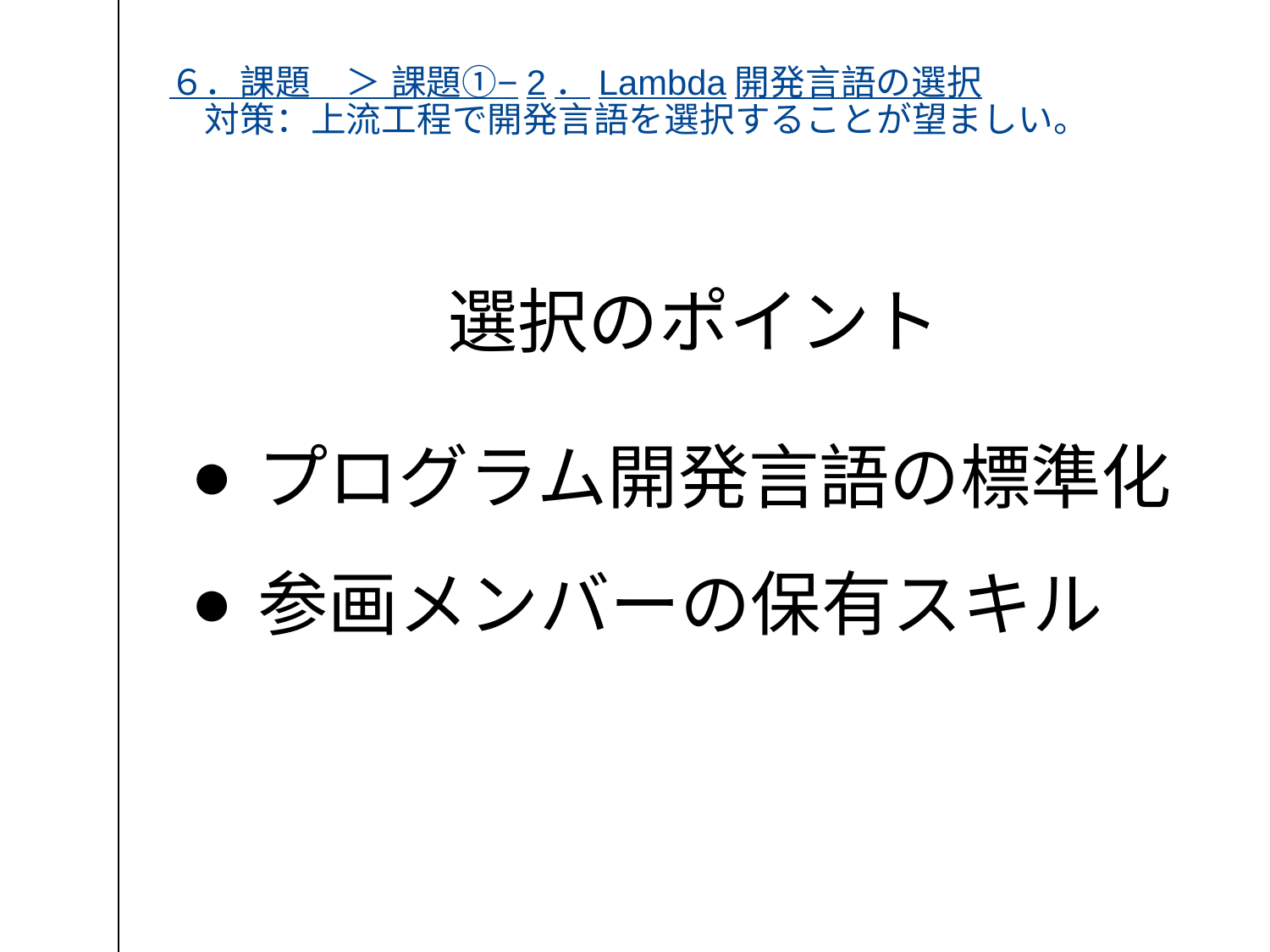

# ６．課題　＞ 課題①−2．Lambda開発言語の選択
　対策：上流工程で開発言語を選択することが望ましい。

選択のポイント
プログラム開発言語の標準化
参画メンバーの保有スキル